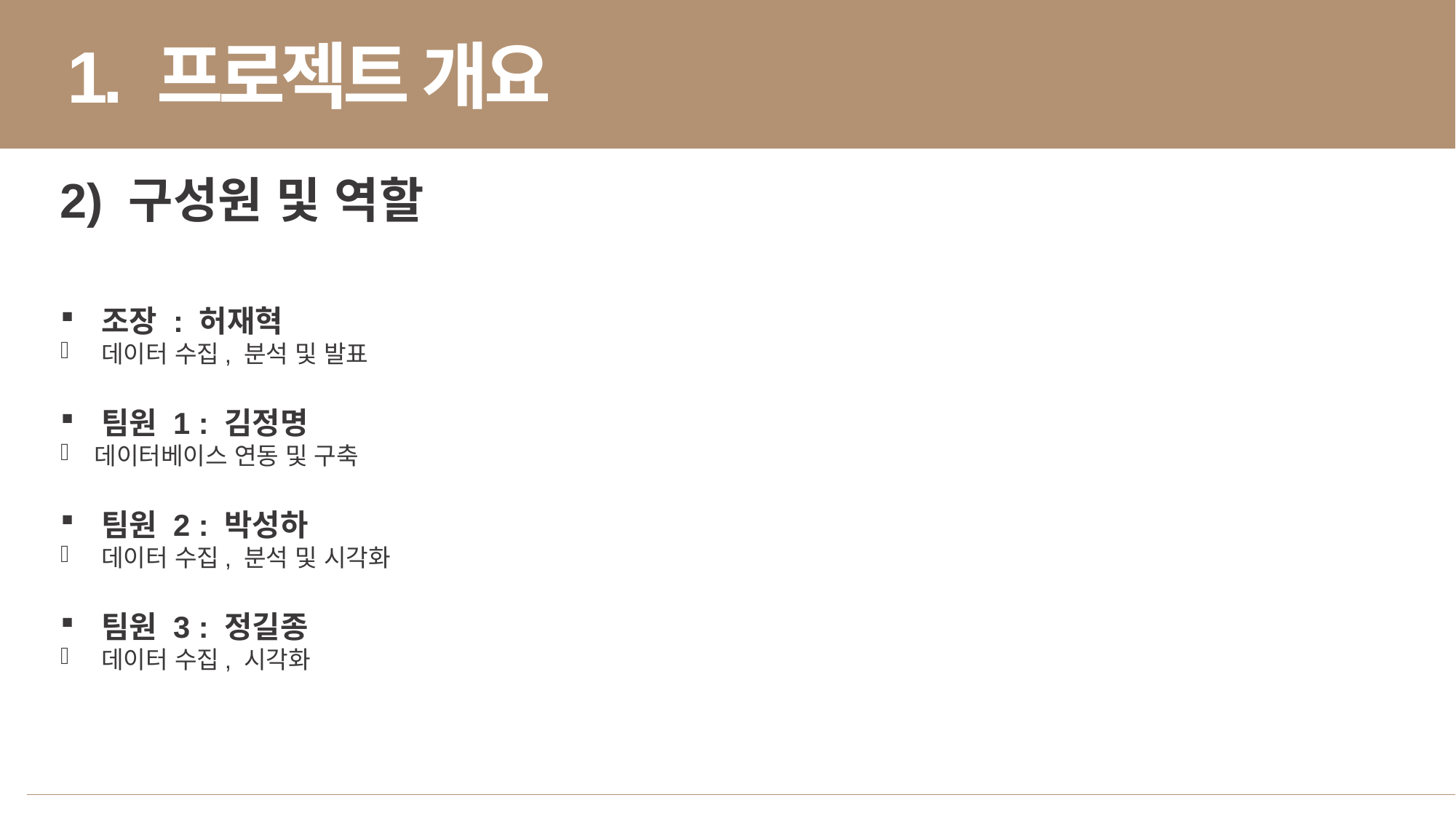

1. 프로젝트 개요
2) 구성원 및 역할
조장 : 허재혁
데이터 수집, 분석 및 발표

팀원 1 : 김정명
데이터베이스 연동 및 구축

팀원 2 : 박성하
데이터 수집, 분석 및 시각화

팀원 3 : 정길종
데이터 수집, 시각화